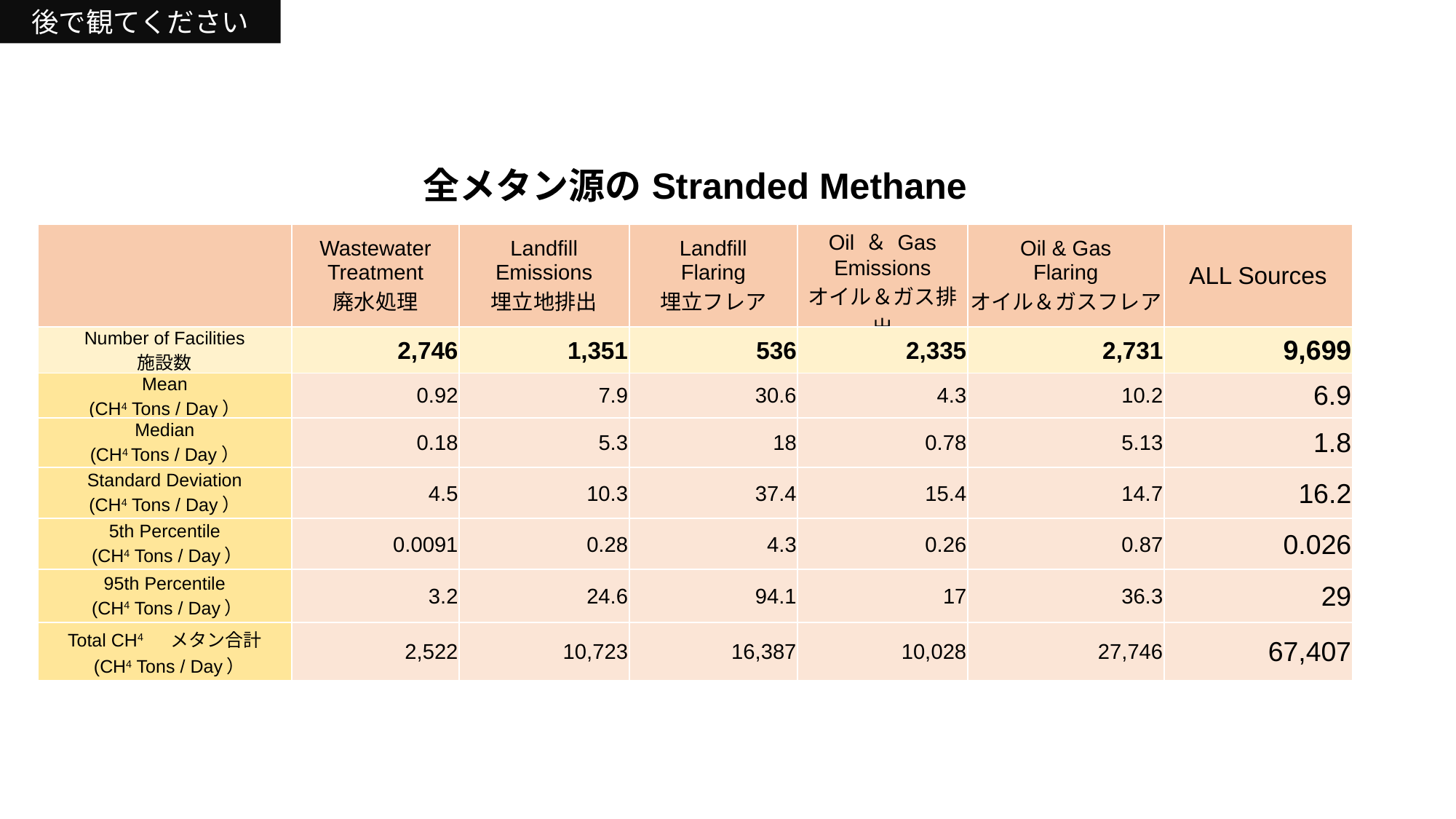

後で観てください
| 全メタン源のStranded Methane |  |  |  |  |  |  |
| --- | --- | --- | --- | --- | --- | --- |
|  | Wastewater Treatment 廃水処理 | Landfill Emissions 埋立地排出 | Landfill Flaring 埋立フレア | Oil ＆ Gas Emissions オイル＆ガス排出 | Oil & Gas Flaring オイル＆ガスフレア | ALL Sources |
| Number of Facilities 施設数 | 2,746 | 1,351 | 536 | 2,335 | 2,731 | 9,699 |
| Mean (CH4 Tons / Day） | 0.92 | 7.9 | 30.6 | 4.3 | 10.2 | 6.9 |
| Median (CH4 Tons / Day） | 0.18 | 5.3 | 18 | 0.78 | 5.13 | 1.8 |
| Standard Deviation (CH4 Tons / Day） | 4.5 | 10.3 | 37.4 | 15.4 | 14.7 | 16.2 |
| 5th Percentile (CH4 Tons / Day） | 0.0091 | 0.28 | 4.3 | 0.26 | 0.87 | 0.026 |
| 95th Percentile (CH4 Tons / Day） | 3.2 | 24.6 | 94.1 | 17 | 36.3 | 29 |
| Total CH4 　メタン合計 (CH4 Tons / Day） | 2,522 | 10,723 | 16,387 | 10,028 | 27,746 | 67,407 |